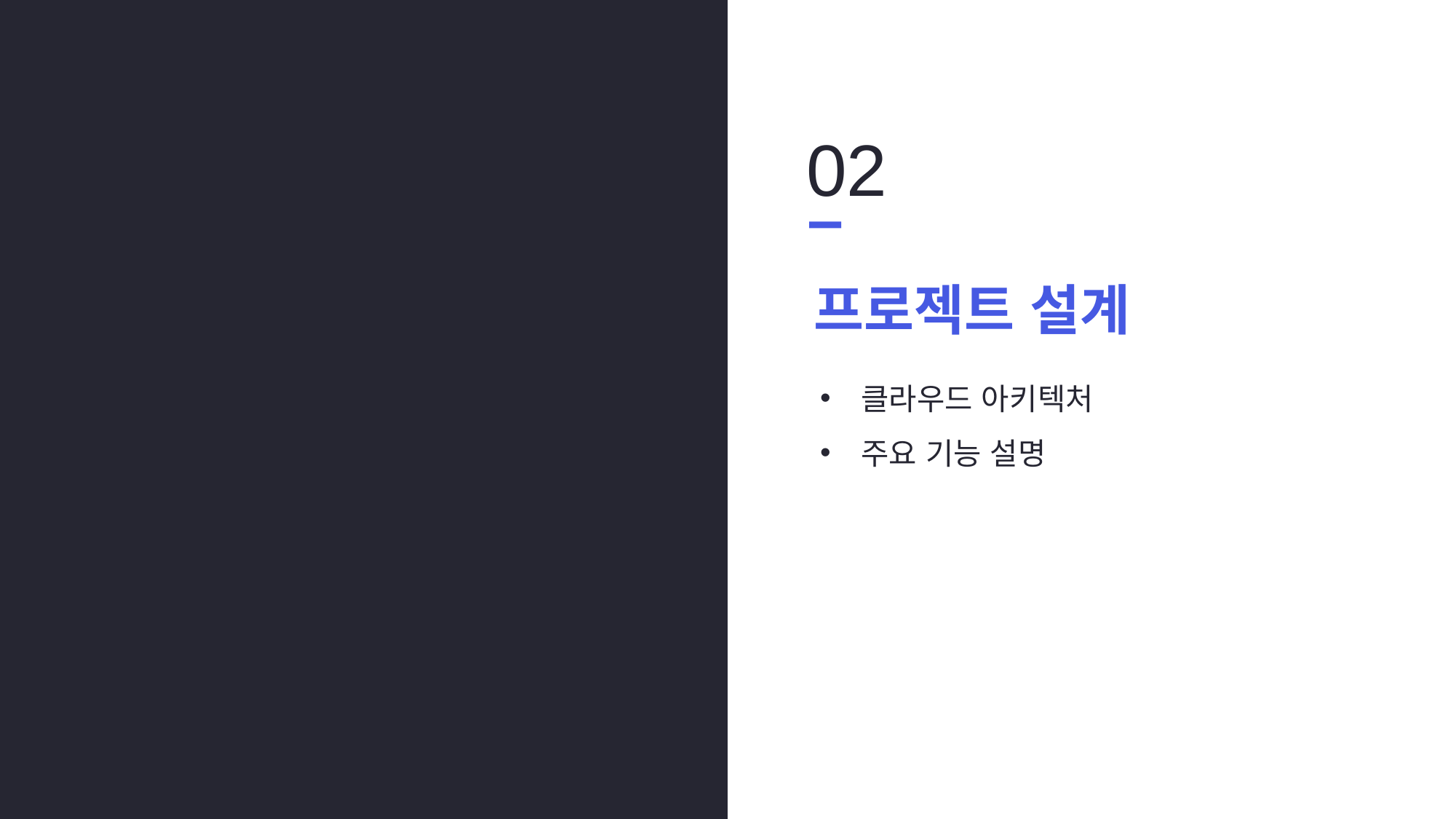

02

프로젝트 설계
클라우드 아키텍처
주요 기능 설명